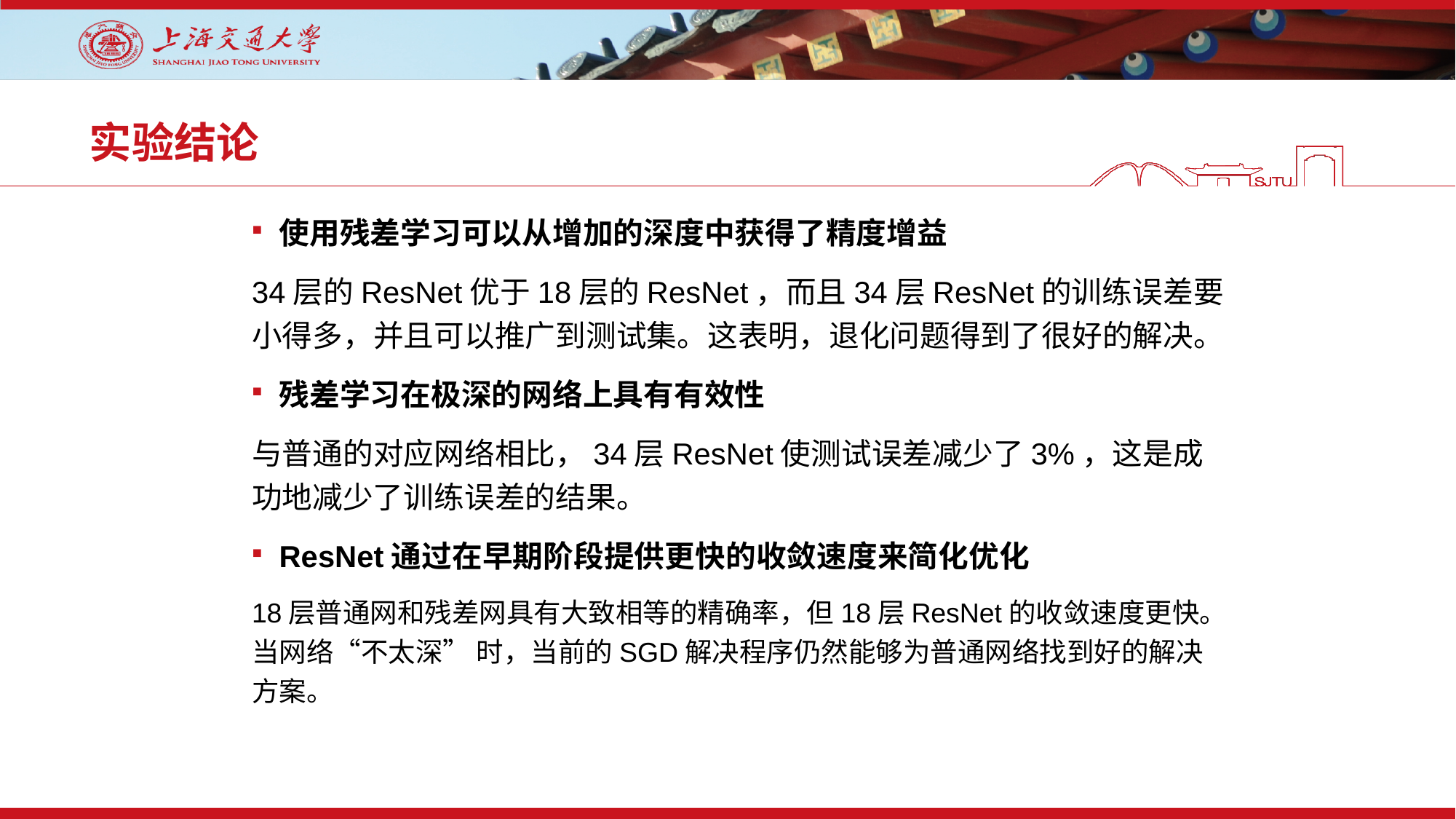

# 实验结论
使用残差学习可以从增加的深度中获得了精度增益
34层的ResNet优于18层的ResNet，而且34层ResNet的训练误差要小得多，并且可以推广到测试集。这表明，退化问题得到了很好的解决。
残差学习在极深的网络上具有有效性
与普通的对应网络相比，34层ResNet使测试误差减少了3%，这是成功地减少了训练误差的结果。
ResNet通过在早期阶段提供更快的收敛速度来简化优化
18层普通网和残差网具有大致相等的精确率，但18层ResNet的收敛速度更快。当网络“不太深” 时，当前的SGD解决程序仍然能够为普通网络找到好的解决方案。